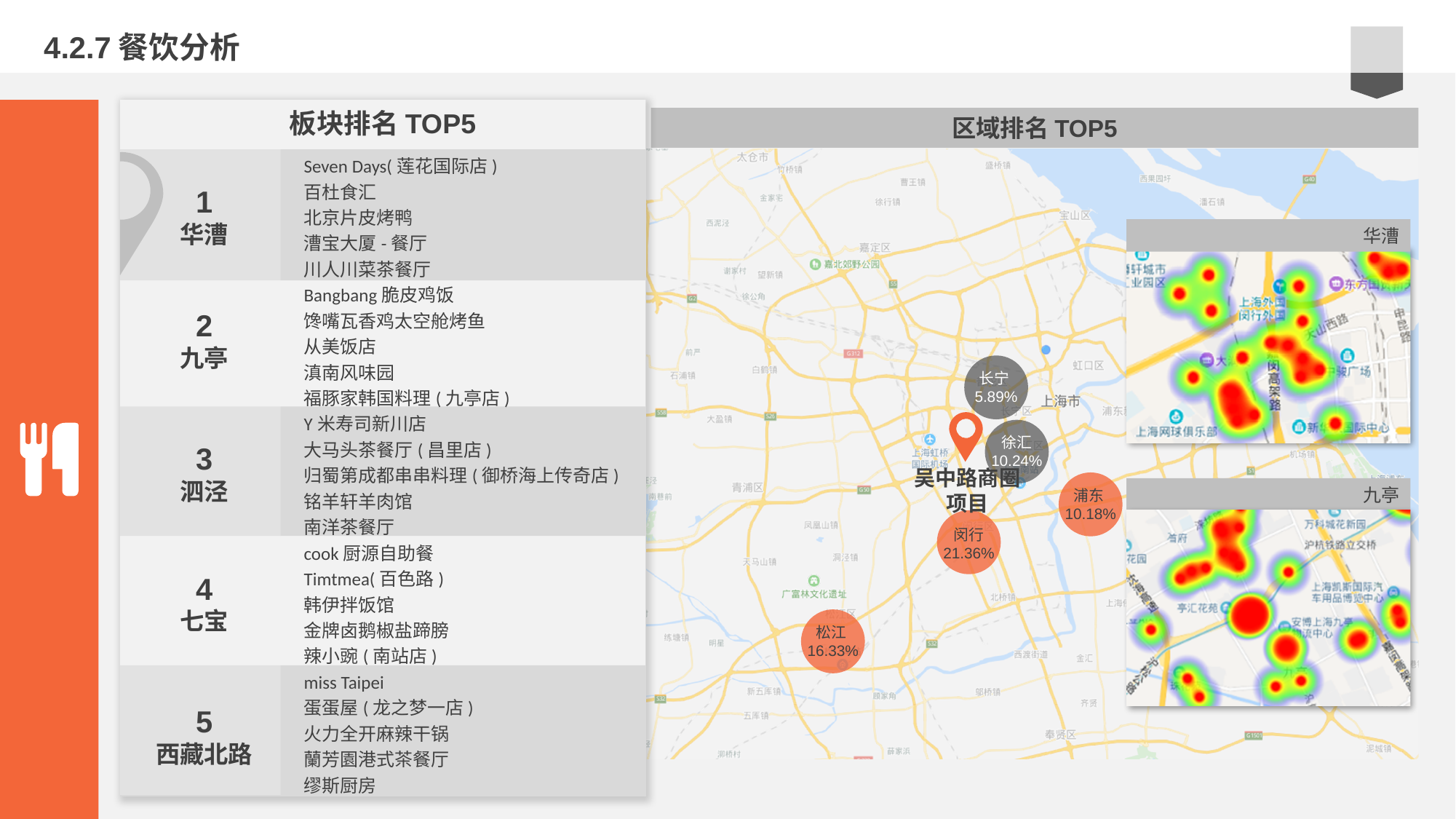

4.2.7餐饮分析
121

板块排名TOP5
区域排名TOP5
Seven Days(莲花国际店)
百杜食汇
北京片皮烤鸭
漕宝大厦-餐厅
川人川菜茶餐厅
Bangbang脆皮鸡饭
馋嘴瓦香鸡太空舱烤鱼
从美饭店
滇南风味园
福豚家韩国料理(九亭店)
Y米寿司新川店
大马头茶餐厅(昌里店)
归蜀第成都串串料理(御桥海上传奇店)
铭羊轩羊肉馆
南洋茶餐厅
cook厨源自助餐
Timtmea(百色路)
韩伊拌饭馆
金牌卤鹅椒盐蹄膀
辣小豌(南站店)
miss Taipei
蛋蛋屋(龙之梦一店)
火力全开麻辣干锅
蘭芳園港式茶餐厅
缪斯厨房

1
华漕
华漕

2
九亭

长宁5.89%

吴中路商圈项目

徐汇
10.24%
3
泗泾

九亭
浦东10.18%

闵行
21.36%
4
七宝

松江16.33%

5
西藏北路